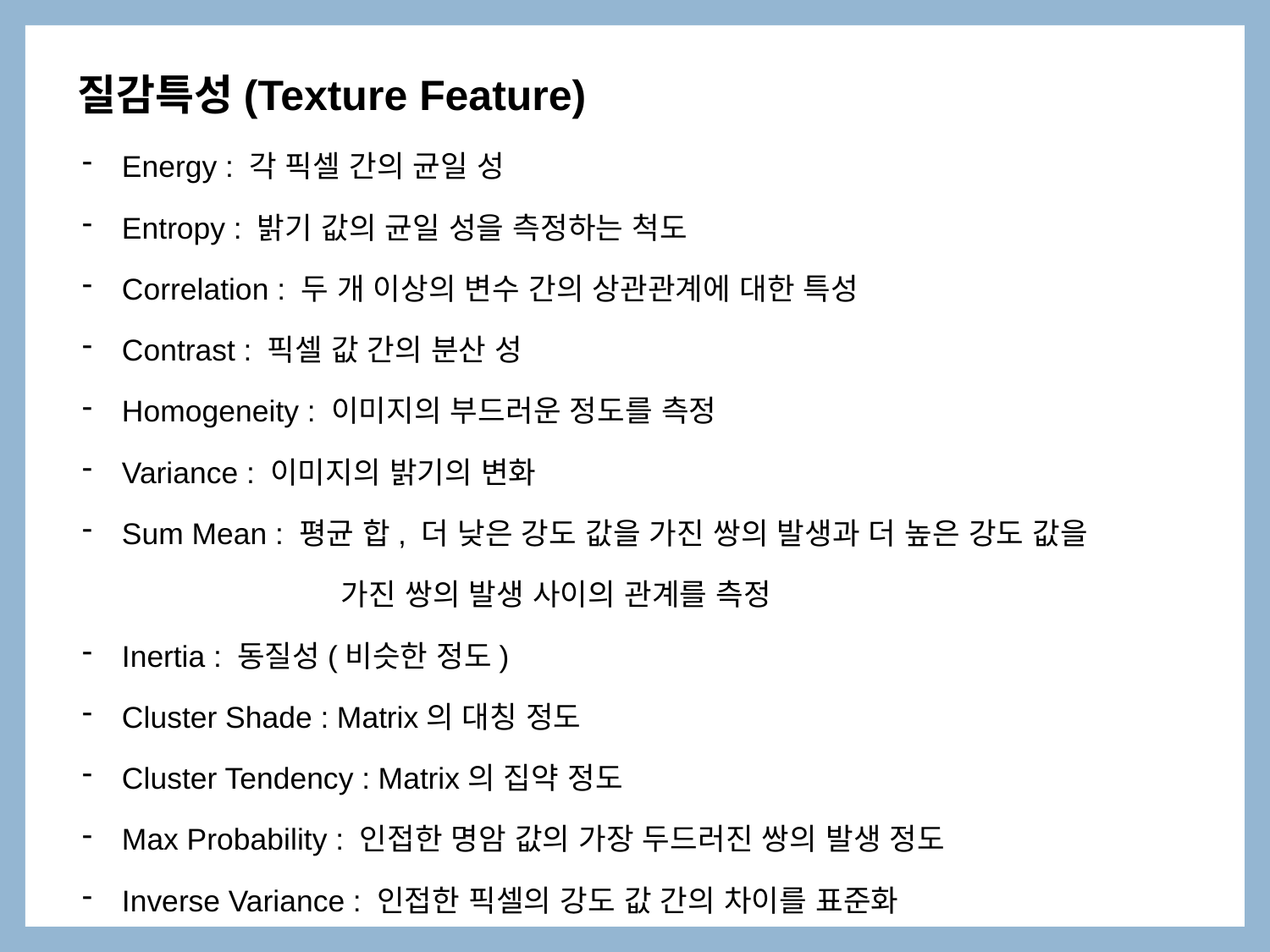

질감특성(Texture Feature)
Energy : 각 픽셀 간의 균일 성
Entropy : 밝기 값의 균일 성을 측정하는 척도
Correlation : 두 개 이상의 변수 간의 상관관계에 대한 특성
Contrast : 픽셀 값 간의 분산 성
Homogeneity : 이미지의 부드러운 정도를 측정
Variance : 이미지의 밝기의 변화
Sum Mean : 평균 합, 더 낮은 강도 값을 가진 쌍의 발생과 더 높은 강도 값을
                          가진 쌍의 발생 사이의 관계를 측정
Inertia : 동질성(비슷한 정도)
Cluster Shade : Matrix의 대칭 정도
Cluster Tendency : Matrix의 집약 정도
Max Probability : 인접한 명암 값의 가장 두드러진 쌍의 발생 정도
Inverse Variance : 인접한 픽셀의 강도 값 간의 차이를 표준화